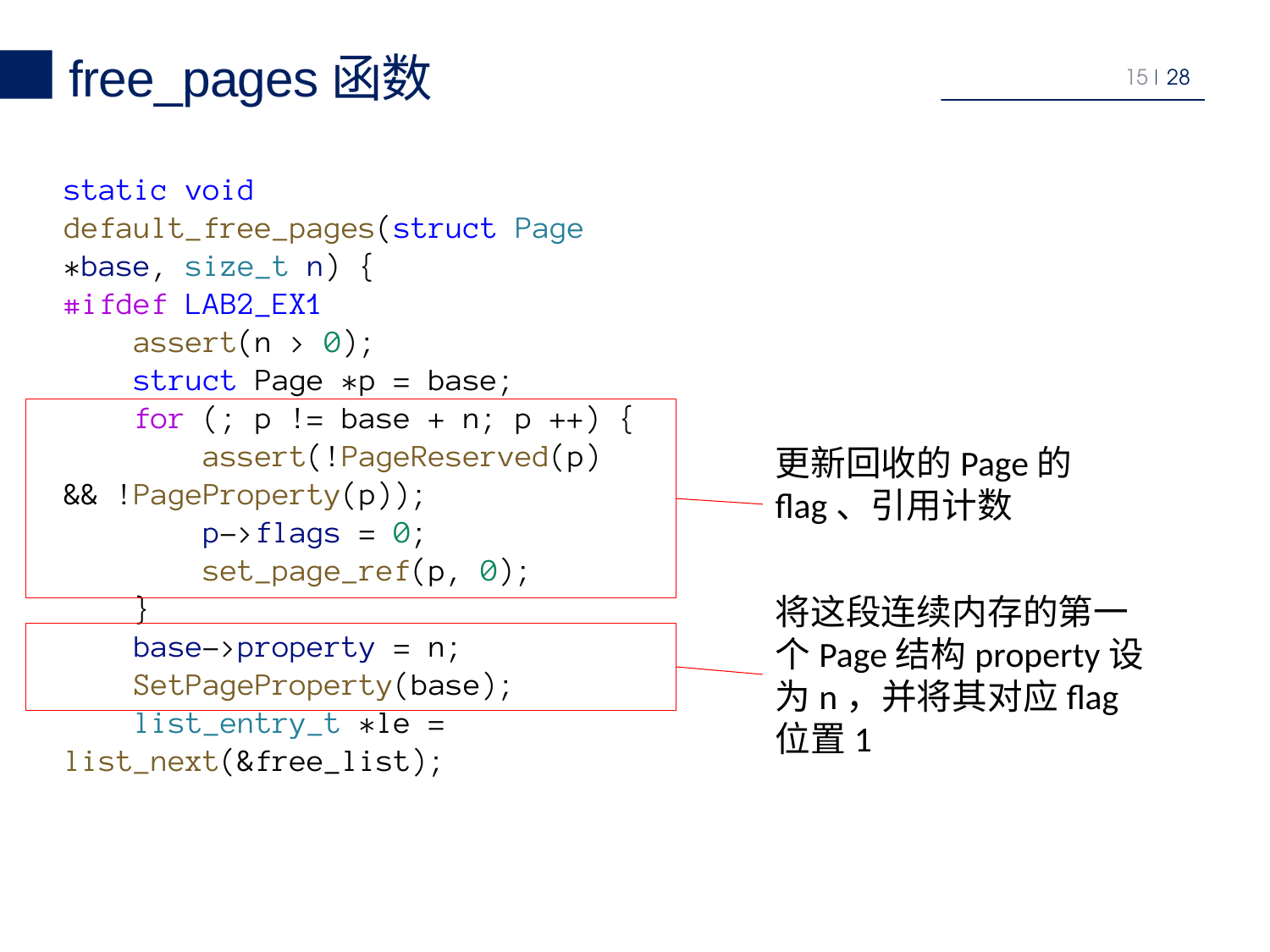

free_pages函数

15
static void
default_free_pages(struct Page *base, size_t n) {
#ifdef LAB2_EX1
    assert(n > 0);
    struct Page *p = base;
    for (; p != base + n; p ++) {
        assert(!PageReserved(p) && !PageProperty(p));
        p->flags = 0;
        set_page_ref(p, 0);
    }
    base->property = n;
    SetPageProperty(base);
    list_entry_t *le = list_next(&free_list);

更新回收的Page的flag、引用计数

将这段连续内存的第一个Page结构property设为n，并将其对应flag位置1